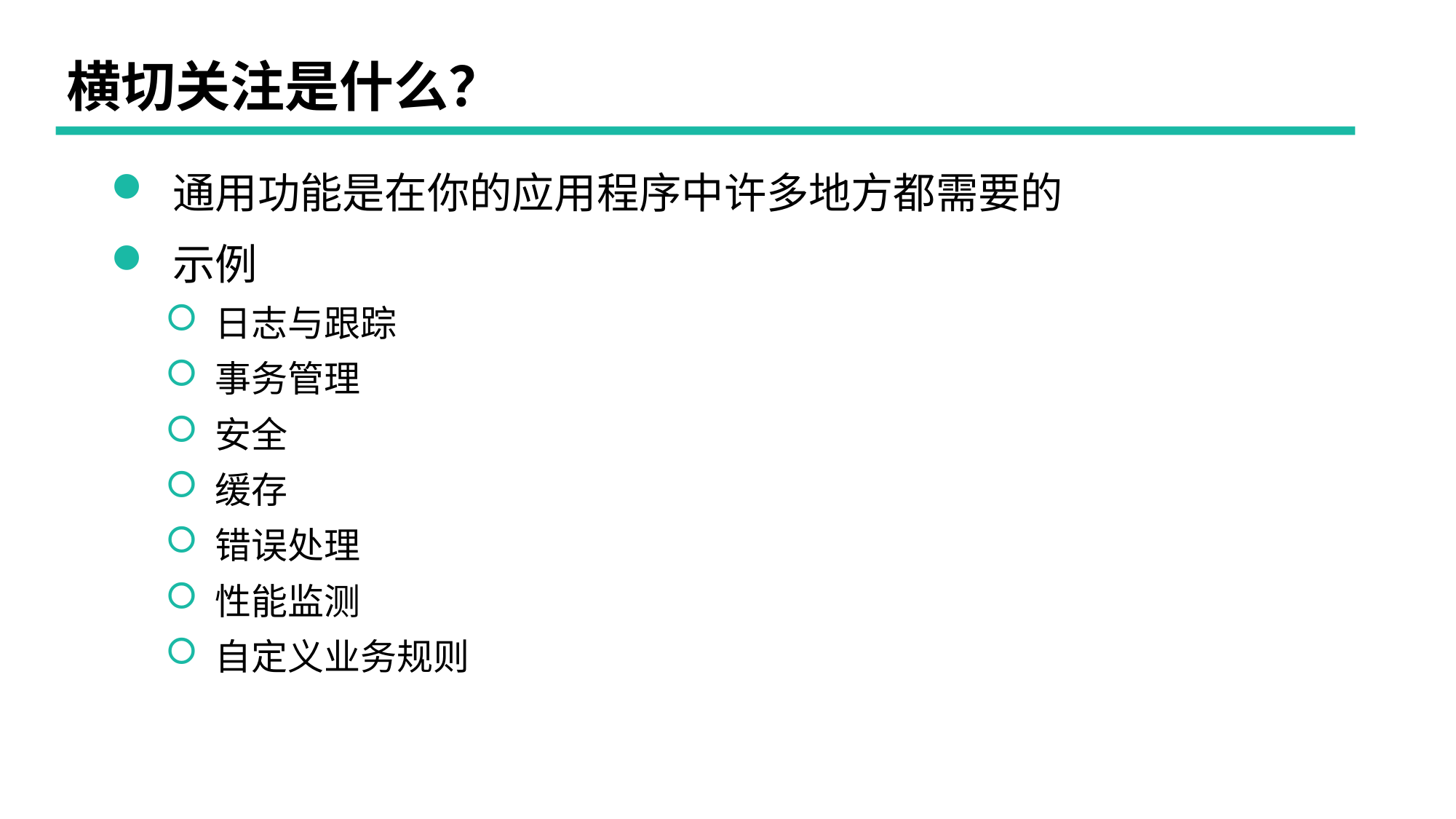

# 横切关注是什么？
 通用功能是在你的应用程序中许多地方都需要的
 示例
 日志与跟踪
 事务管理
 安全
 缓存
 错误处理
 性能监测
 自定义业务规则